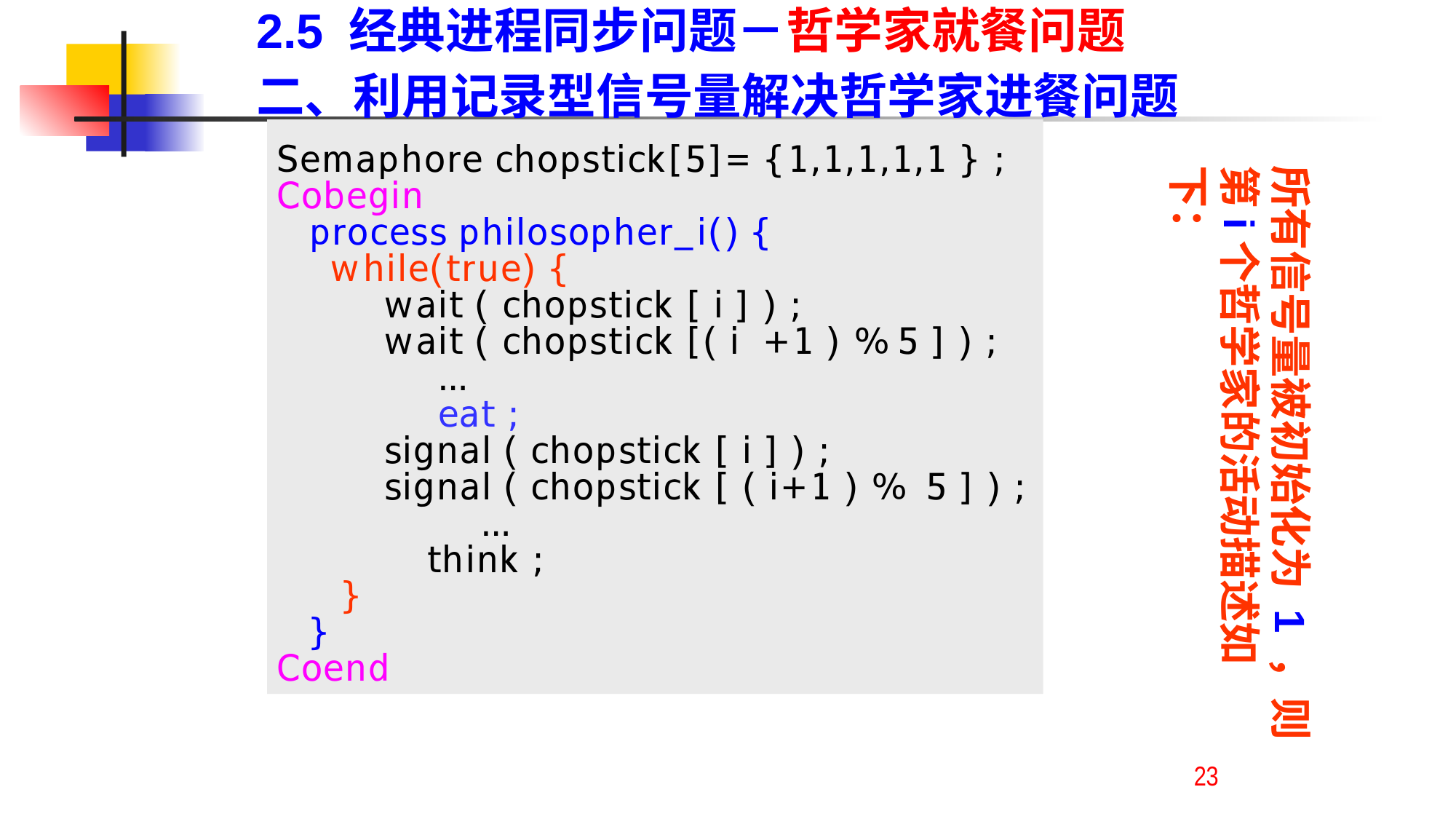

2.5 经典进程同步问题－哲学家就餐问题
二、利用记录型信号量解决哲学家进餐问题

Semaphore chopstick[5]= {1,1,1,1,1 } ;
Cobegin
   process philosopher_i() {
     while(true) {
          wait ( chopstick [ i ] ) ;
          wait ( chopstick [( i  +1 ) %5 ] ) ;
               …
               eat ;
          signal ( chopstick [ i ] ) ;
          signal ( chopstick [ ( i+1 ) % 5 ] ) ;
                   …
              think ;
      }
   }
Coend
所有信号量被初始化为 1 ，则第i个哲学家的活动描述如下：
23